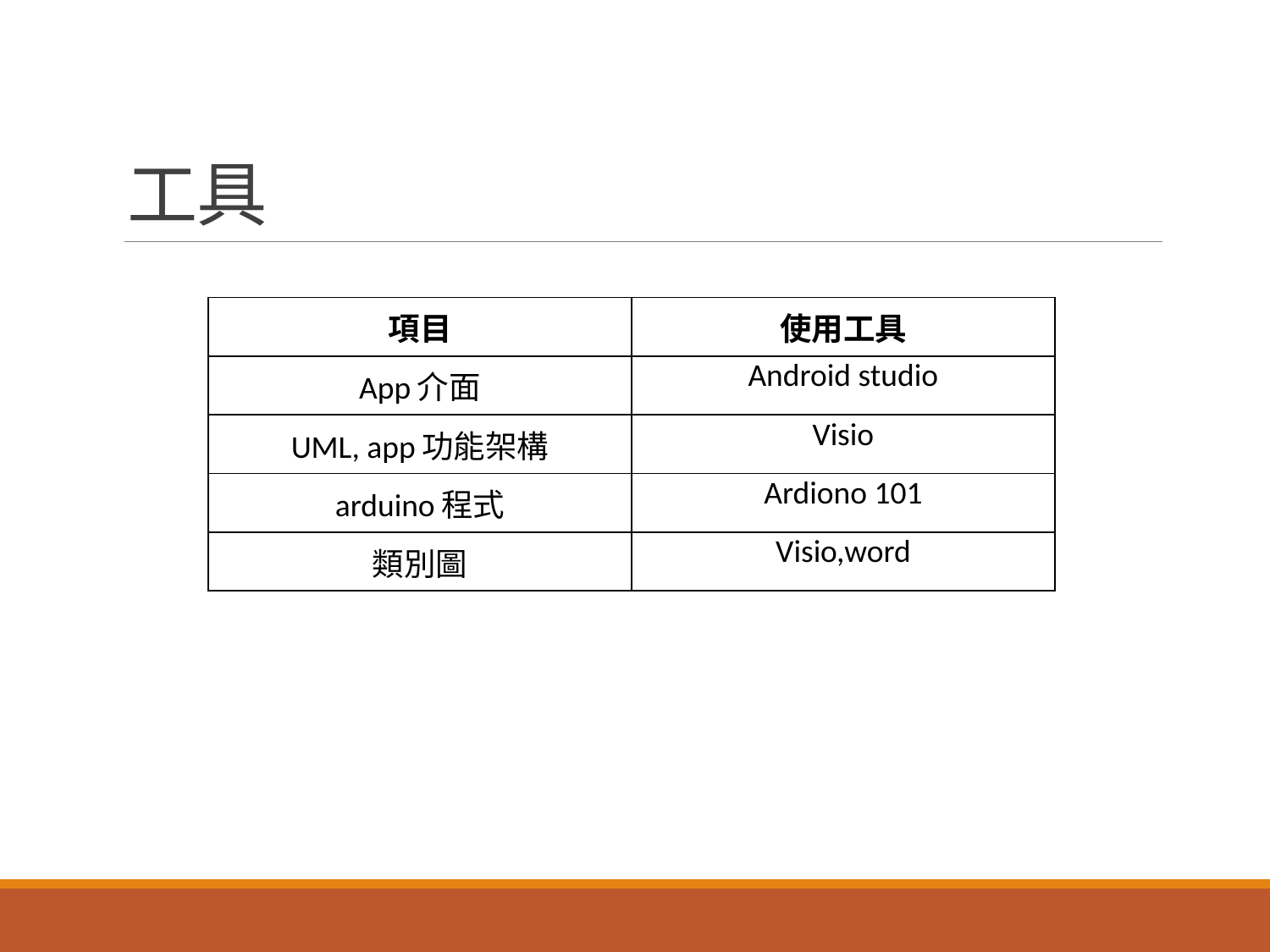

# 工具

| 項目 | 使用工具 |
| --- | --- |
| App介面 | Android studio |
| UML, app功能架構 | Visio |
| arduino程式 | Ardiono 101 |
| 類別圖 | Visio,word |